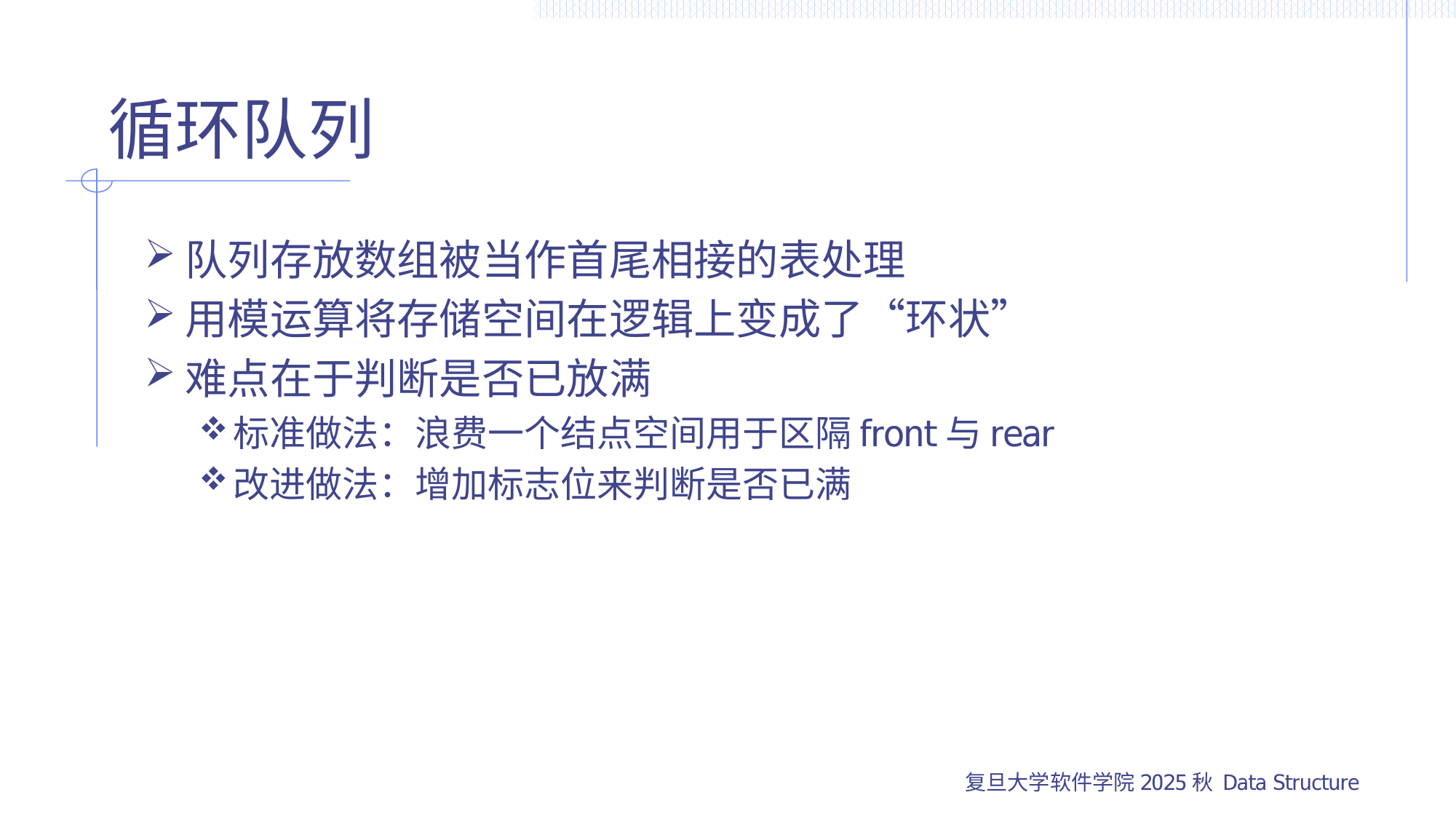

# 循环队列
队列存放数组被当作首尾相接的表处理
用模运算将存储空间在逻辑上变成了“环状”
难点在于判断是否已放满
标准做法：浪费一个结点空间用于区隔front与rear
改进做法：增加标志位来判断是否已满